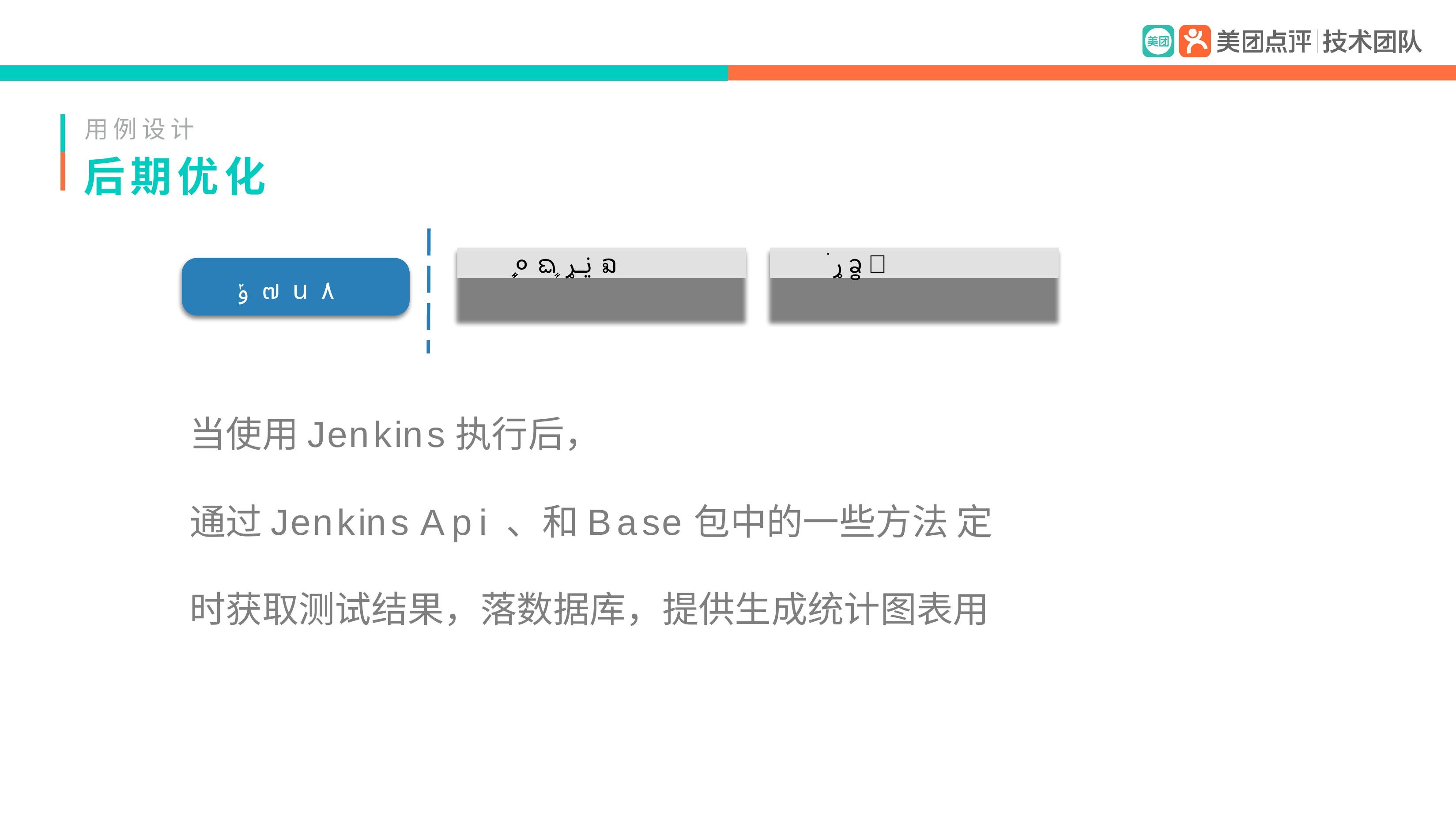

用例设计
# 后期优化

०ᨳܻࢩړຉ
አֺ஑ړᦧ֌

ݸ๗ս۸
当使用Jenkins执行后，
通过Jenkins Api 、和Base包中的一些方法 定时获取测试结果，落数据库，提供生成统计图表用